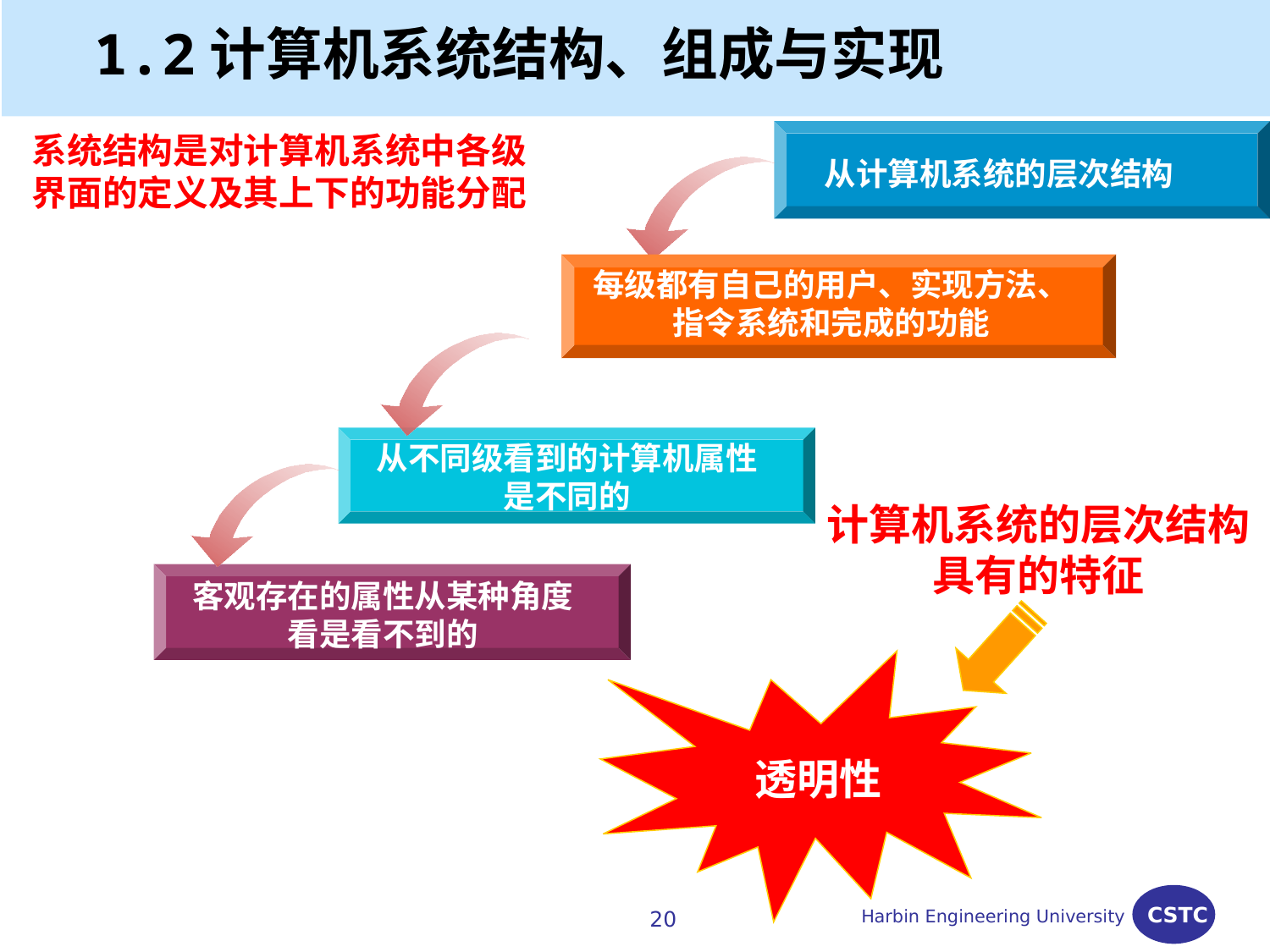

# 1.2计算机系统结构、组成与实现

系统结构是对计算机系统中各级界面的定义及其上下的功能分配
从计算机系统的层次结构

每级都有自己的用户、实现方法、指令系统和完成的功能

每级都有自己的系统结构

从不同级看到的计算机属性是不同的

计算机系统的层次结构
具有的特征

客观存在的属性从某种角度看是看不到的

透明性
20
Harbin Engineering University